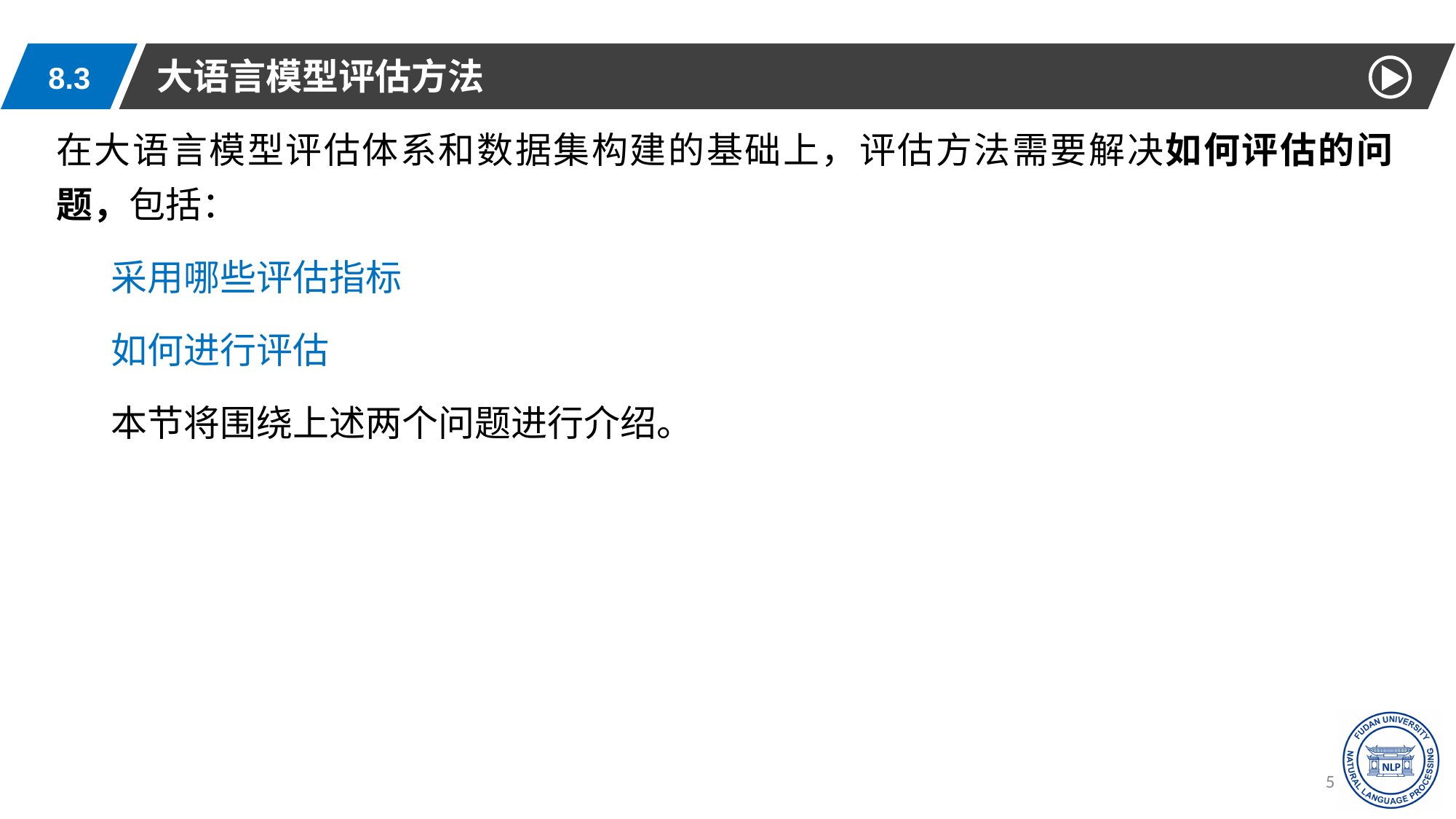

大语言模型评估方法
8.3

在大语言模型评估体系和数据集构建的基础上，评估方法需要解决如何评估的问题，包括：
采用哪些评估指标
如何进行评估
本节将围绕上述两个问题进行介绍。
53